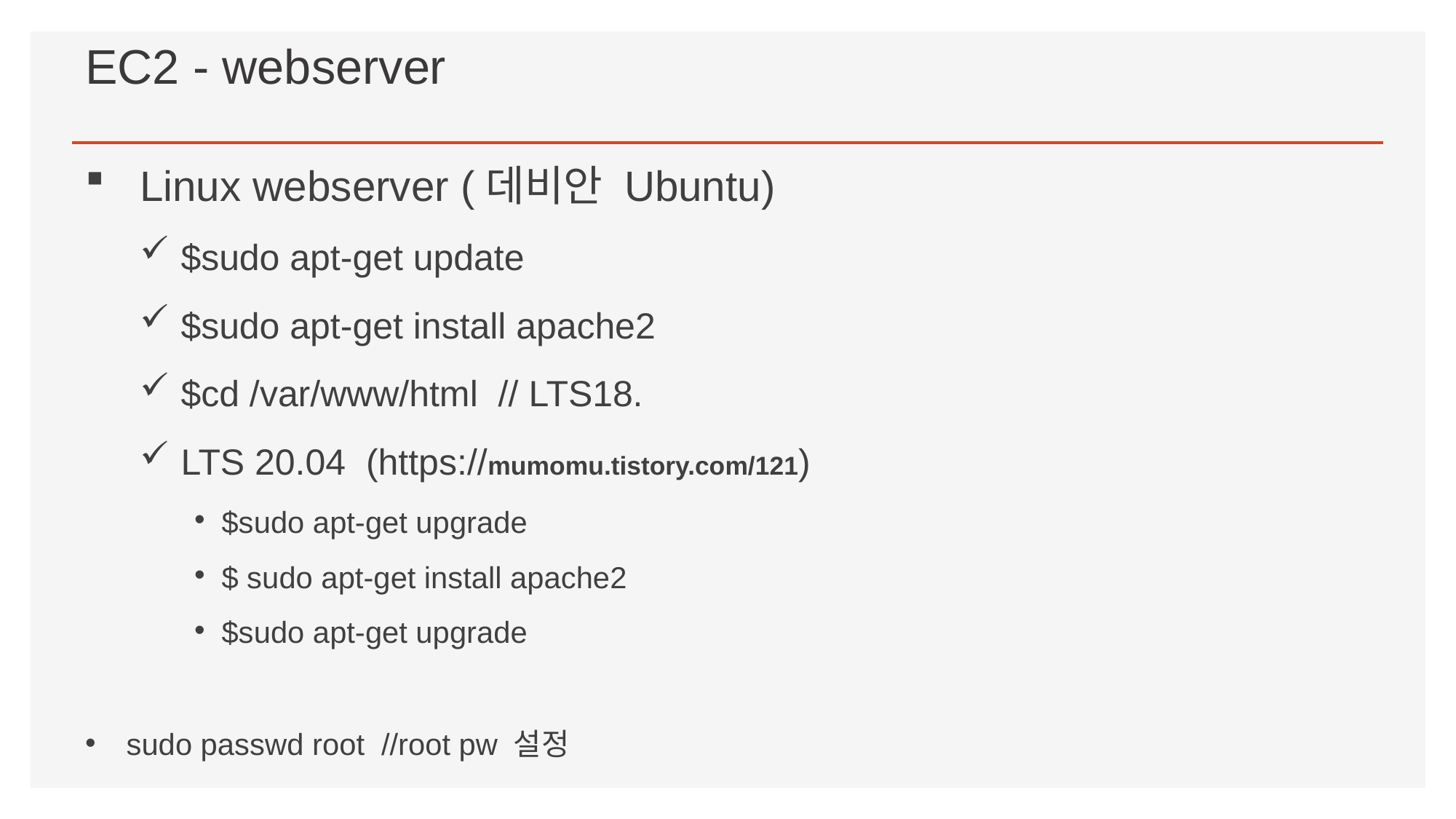

# EC2 - webserver
Linux webserver (데비안 Ubuntu)
$sudo apt-get update
$sudo apt-get install apache2
$cd /var/www/html  // LTS18.
LTS 20.04  (https://mumomu.tistory.com/121)
$sudo apt-get upgrade
$ sudo apt-get install apache2
$sudo apt-get upgrade

sudo passwd root  //root pw 설정